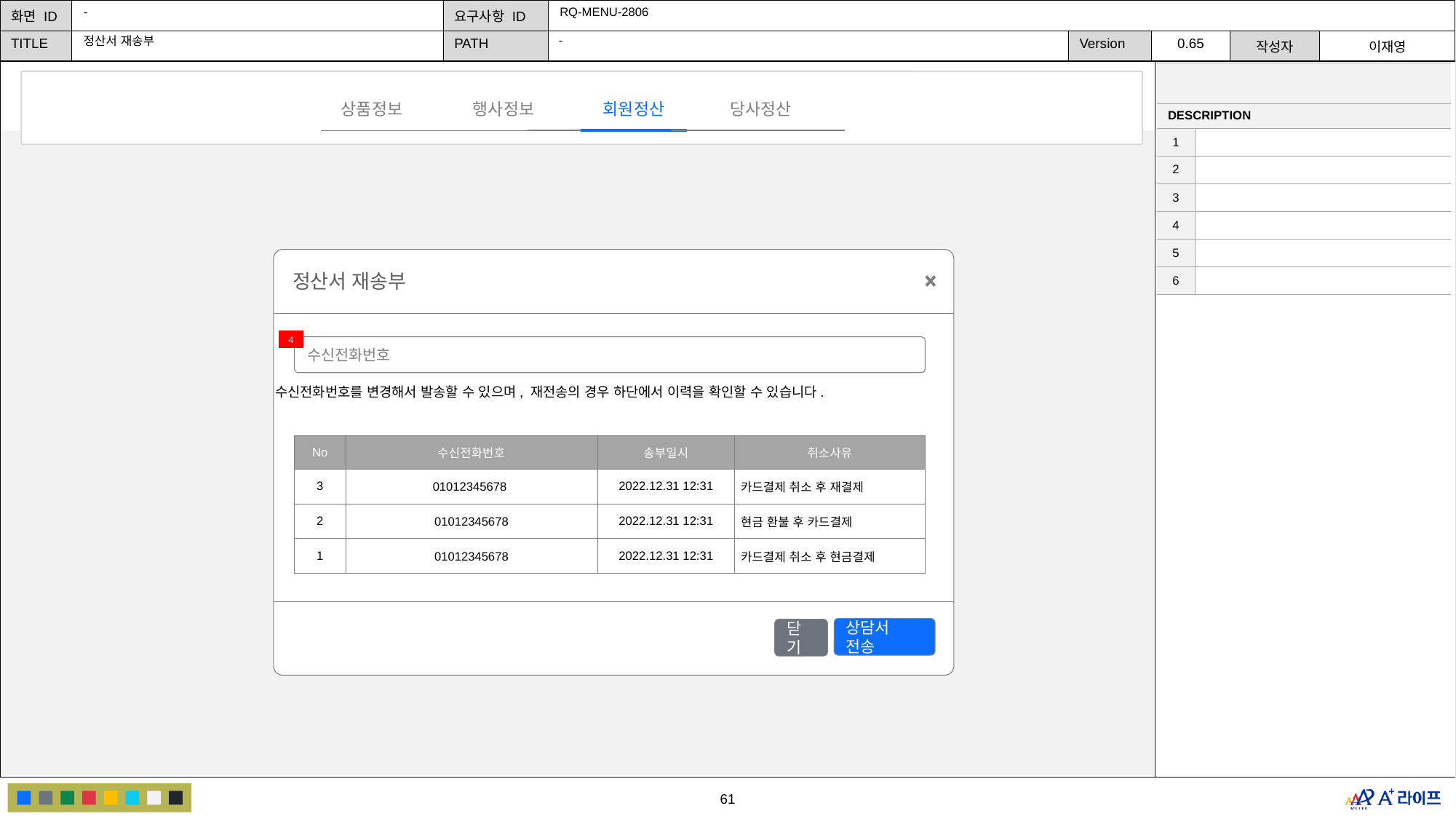

-
RQ-MENU-2806
-
정산서 재송부
|  |  |
| --- | --- |
| DESCRIPTION |  |
| 1 |  |
| 2 |  |
| 3 |  |
| 4 |  |
| 5 |  |
| 6 |  |

행사정보
회원정산
당사정산
상품정보
정산서 재송부

상담서 전송
닫기
4
수신전화번호
수신전화번호를 변경해서 발송할 수 있으며, 재전송의 경우 하단에서 이력을 확인할 수 있습니다.
| No | 수신전화번호 | 송부일시 | 취소사유 |
| --- | --- | --- | --- |
| 3 | 01012345678 | 2022.12.31 12:31 | 카드결제 취소 후 재결제 |
| 2 | 01012345678 | 2022.12.31 12:31 | 현금 환불 후 카드결제 |
| 1 | 01012345678 | 2022.12.31 12:31 | 카드결제 취소 후 현금결제 |